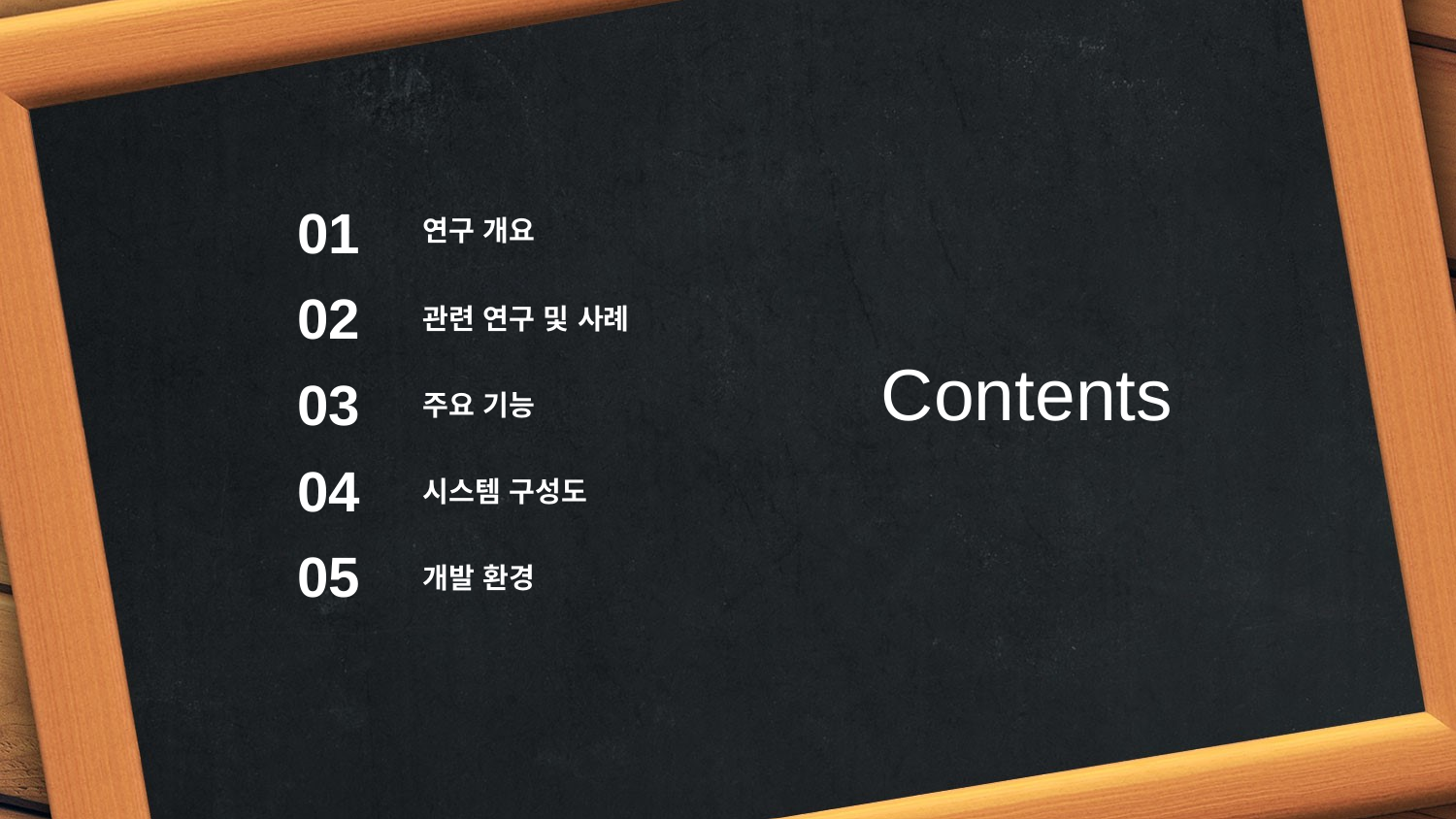

01
연구 개요
02
관련 연구 및 사례
Contents
03
주요 기능
04
시스템 구성도
05
개발 환경